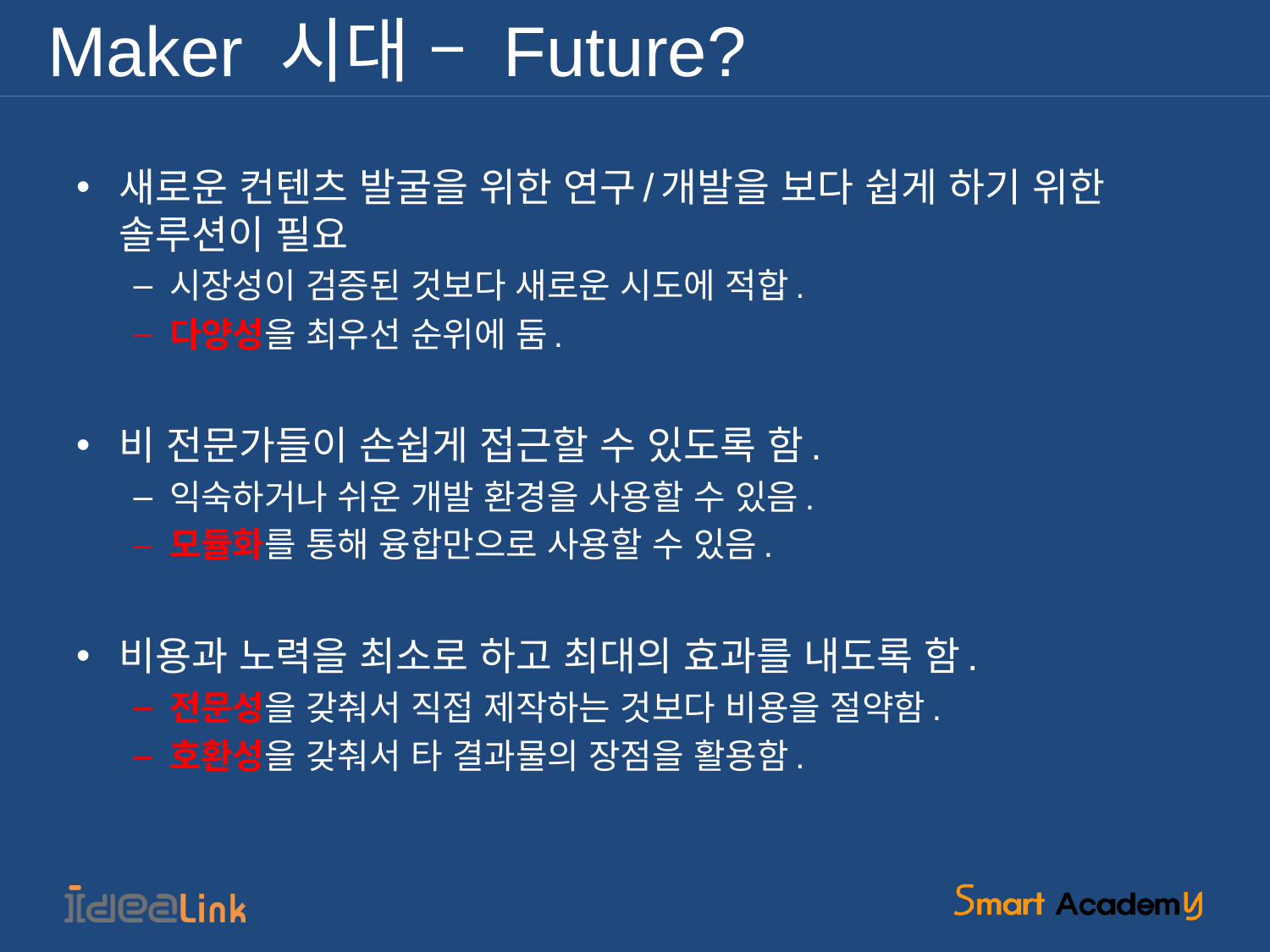

# Maker 시대 – Future?
새로운 컨텐츠 발굴을 위한 연구/개발을 보다 쉽게 하기 위한 솔루션이 필요
시장성이 검증된 것보다 새로운 시도에 적합.
다양성을 최우선 순위에 둠.

비 전문가들이 손쉽게 접근할 수 있도록 함.
익숙하거나 쉬운 개발 환경을 사용할 수 있음.
모듈화를 통해 융합만으로 사용할 수 있음.

비용과 노력을 최소로 하고 최대의 효과를 내도록 함.
전문성을 갖춰서 직접 제작하는 것보다 비용을 절약함.
호환성을 갖춰서 타 결과물의 장점을 활용함.